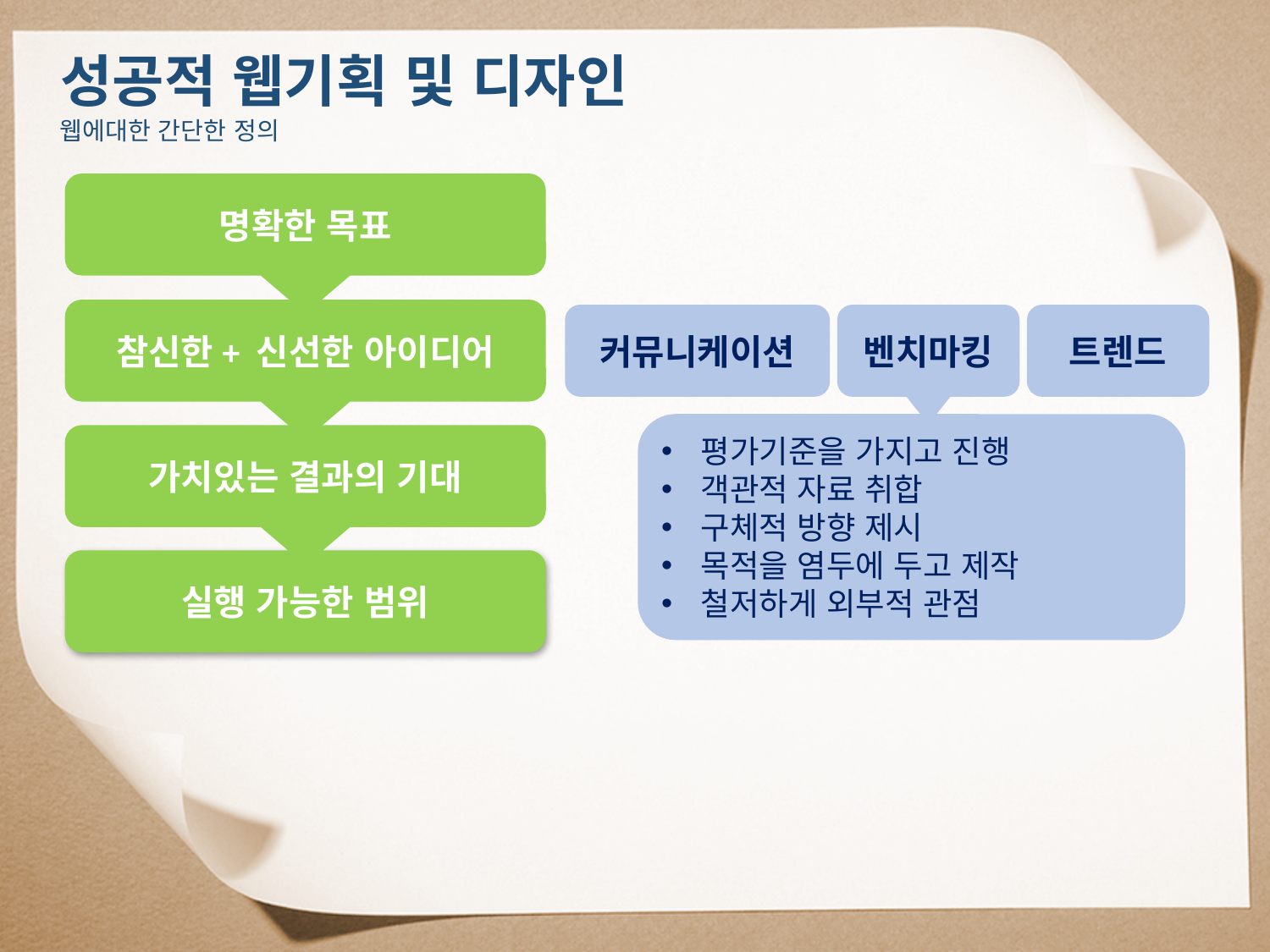

성공적 웹기획 및 디자인
웹에대한 간단한 정의
명확한 목표

참신한+ 신선한 아이디어

커뮤니케이션
벤치마킹

트렌드
평가기준을 가지고 진행
객관적 자료 취합
구체적 방향 제시
목적을 염두에 두고 제작
철저하게 외부적 관점
가치있는 결과의 기대

실행 가능한 범위